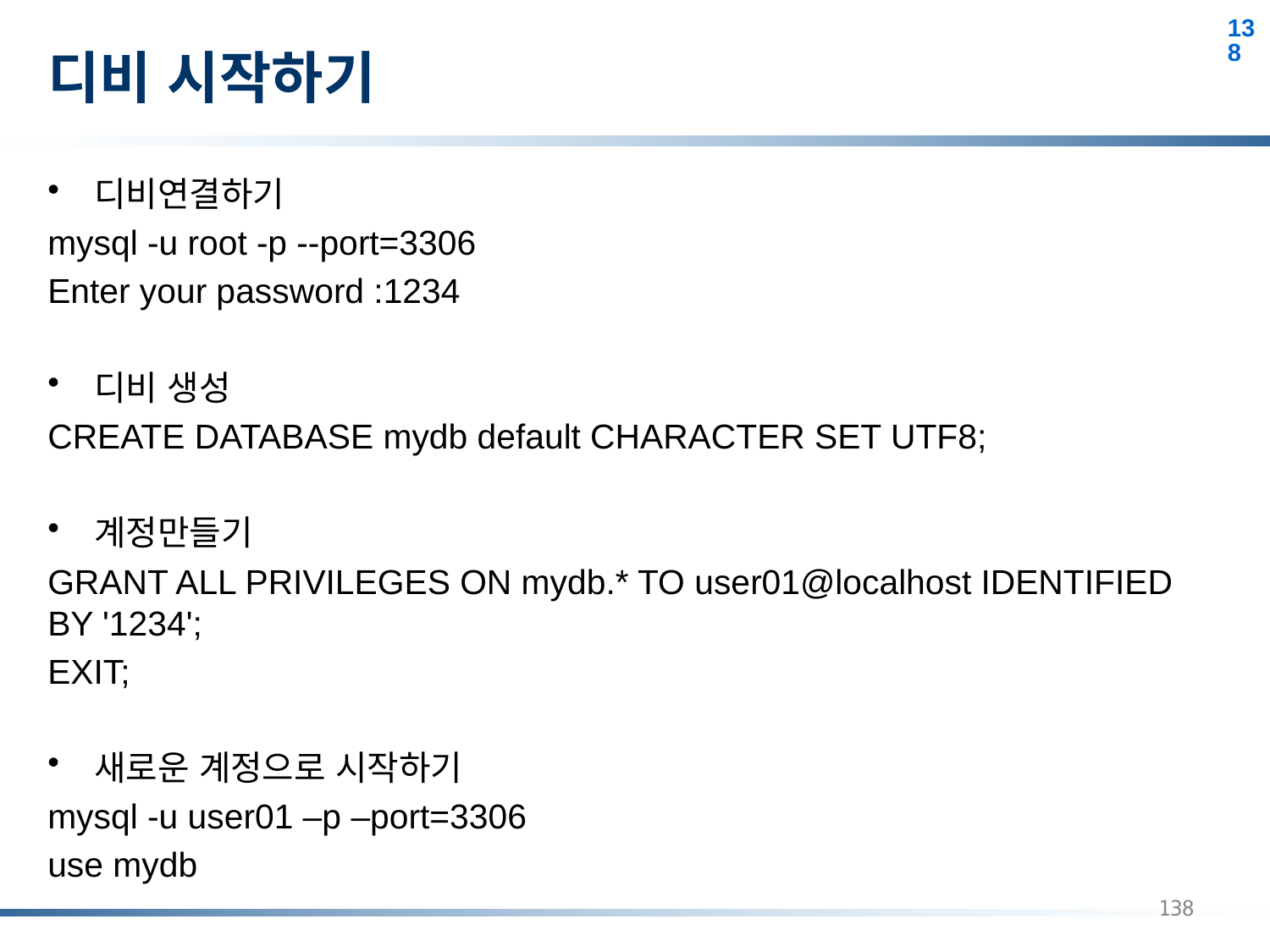

# 디비 시작하기
디비연결하기
mysql -u root -p --port=3306
Enter your password :1234

디비 생성
CREATE DATABASE mydb default CHARACTER SET UTF8;

계정만들기
GRANT ALL PRIVILEGES ON mydb.* TO user01@localhost IDENTIFIED BY '1234';
EXIT;

새로운 계정으로 시작하기
mysql -u user01 –p –port=3306
use mydb

138